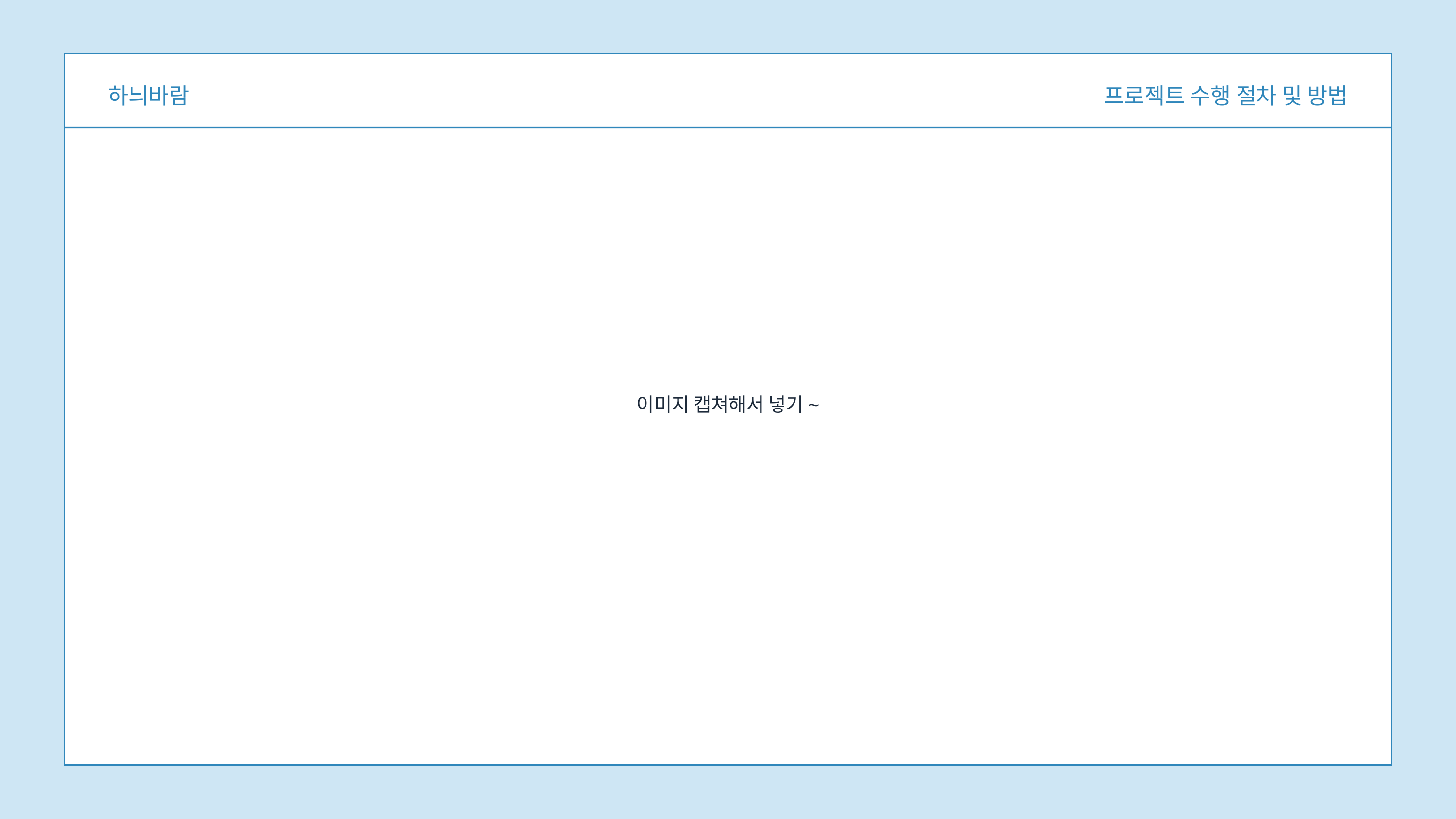

이미지 캡쳐해서 넣기~
하늬바람
프로젝트 수행 절차 및 방법